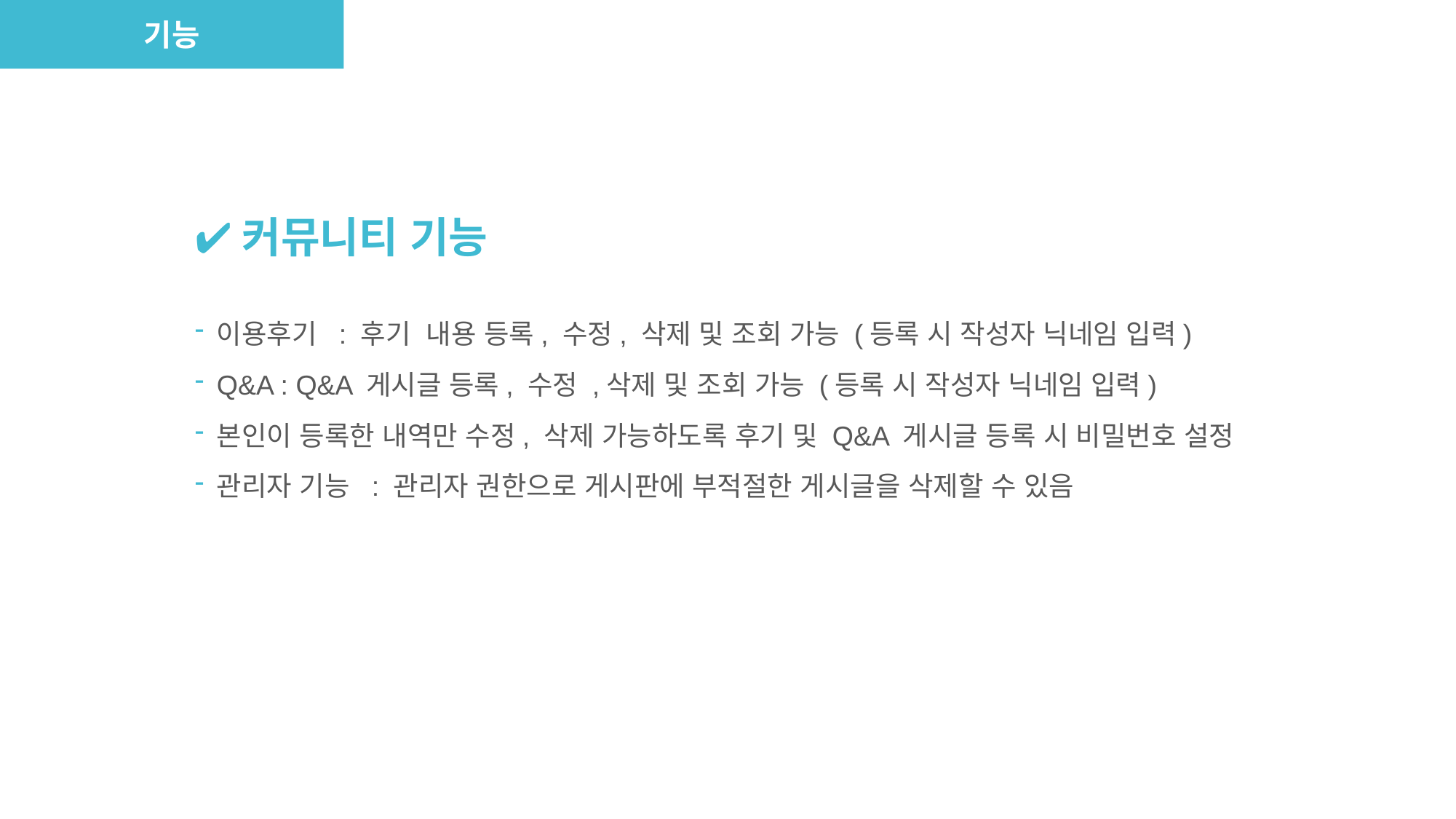

기능
✔커뮤니티 기능

이용후기  : 후기  내용 등록, 수정, 삭제 및 조회 가능 (등록 시 작성자 닉네임 입력)
Q&A : Q&A 게시글 등록, 수정 ,삭제 및 조회 가능 (등록 시 작성자 닉네임 입력)
본인이 등록한 내역만 수정, 삭제 가능하도록 후기 및 Q&A 게시글 등록 시 비밀번호 설정
관리자 기능  : 관리자 권한으로 게시판에 부적절한 게시글을 삭제할 수 있음